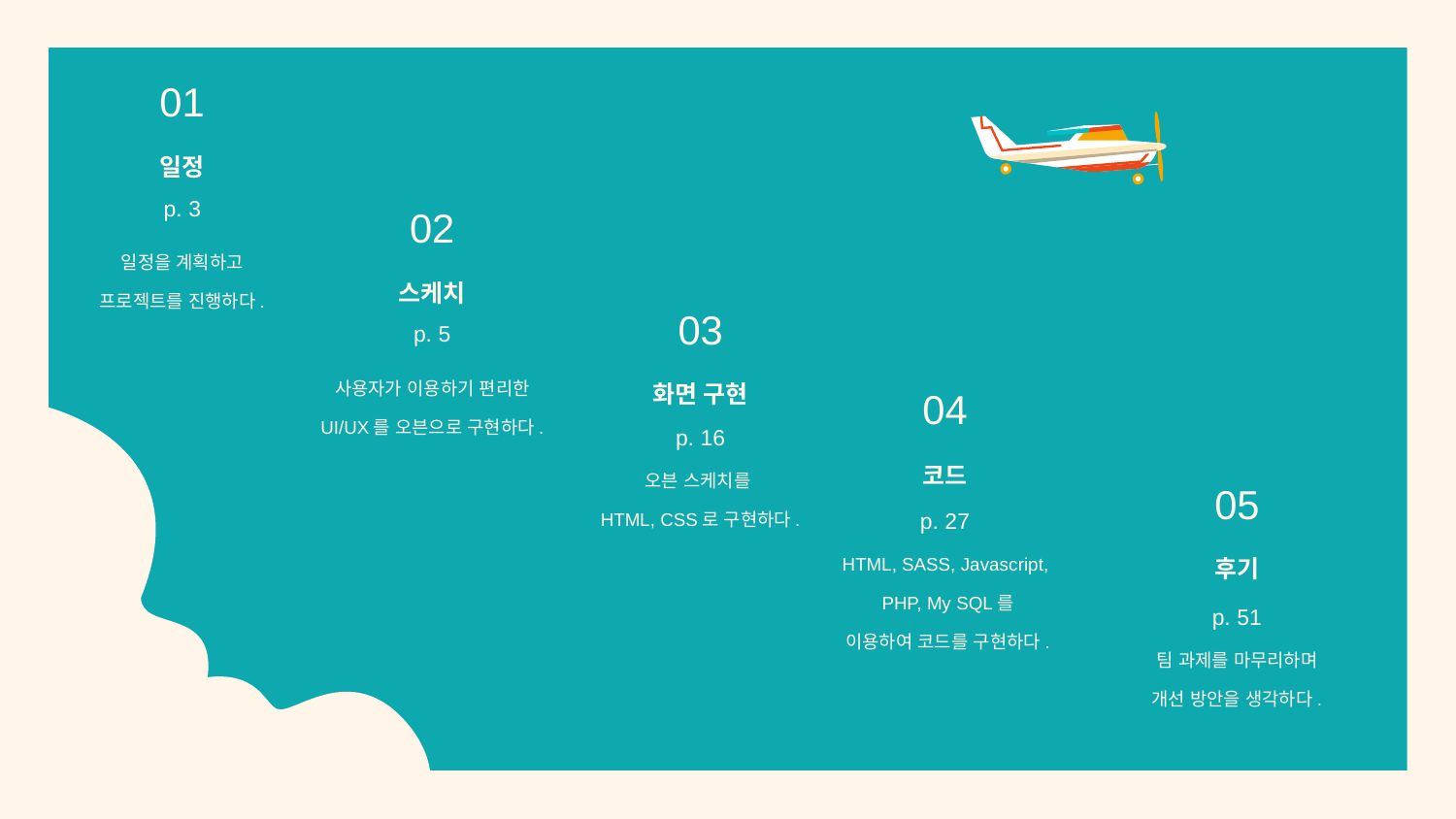

01
일정
# 02
p. 3
일정을 계획하고
프로젝트를 진행하다.
스케치
03
p. 5
화면 구현
사용자가 이용하기 편리한
UI/UX를 오븐으로 구현하다.
04
p. 16
코드
오븐 스케치를
HTML, CSS로 구현하다.
05
p. 27
후기
HTML, SASS, Javascript,
PHP, My SQL를
이용하여 코드를 구현하다.
p. 51
팀 과제를 마무리하며
개선 방안을 생각하다.